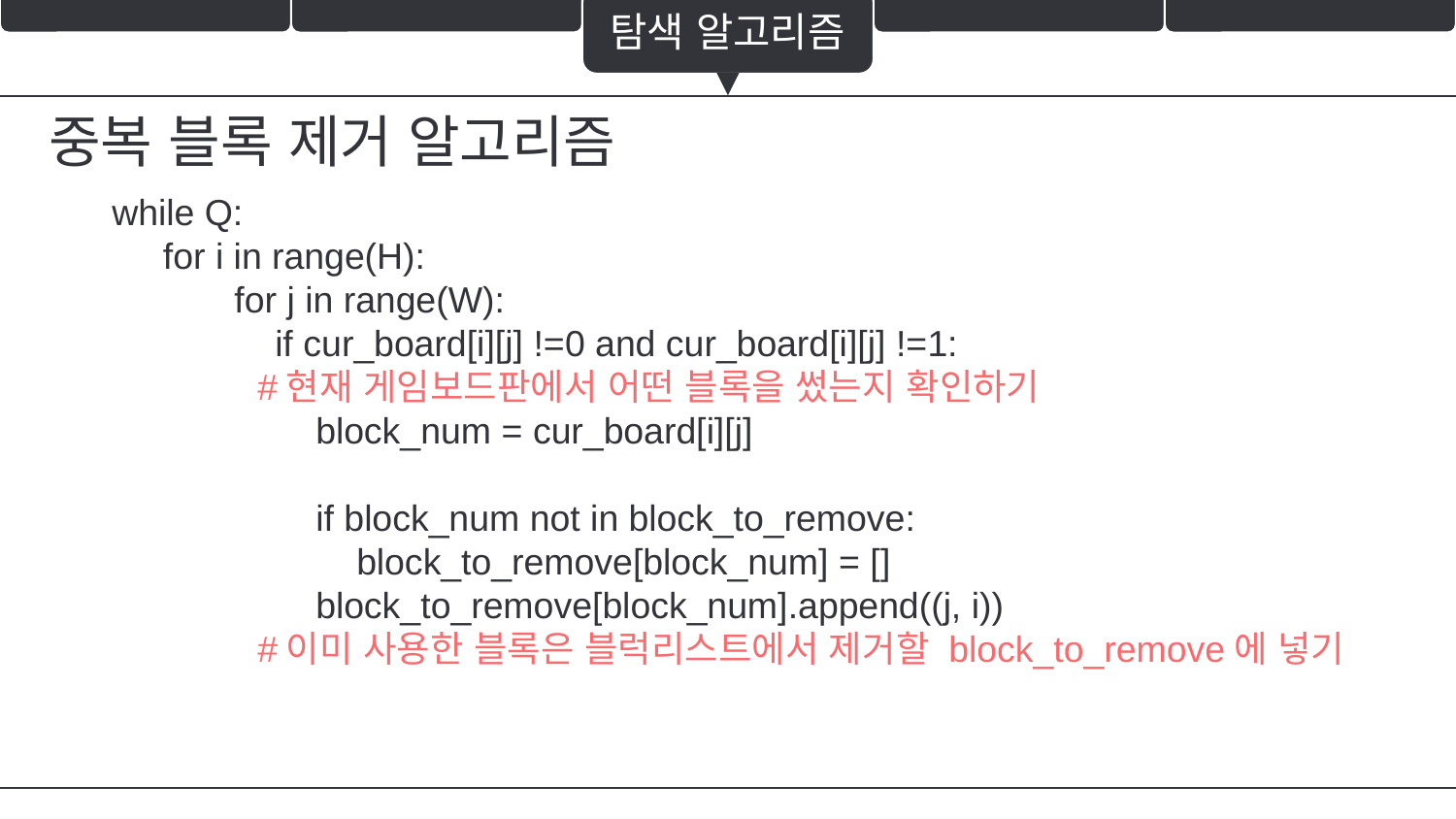

탐색 알고리즘
중복 블록 제거 알고리즘
while Q:
     for i in range(H):
            for j in range(W):
                if cur_board[i][j] !=0 and cur_board[i][j] !=1:
	#현재 게임보드판에서 어떤 블록을 썼는지 확인하기
                    block_num = cur_board[i][j]

                    if block_num not in block_to_remove:
                        block_to_remove[block_num] = []
                    block_to_remove[block_num].append((j, i))
	#이미 사용한 블록은 블럭리스트에서 제거할 block_to_remove에 넣기